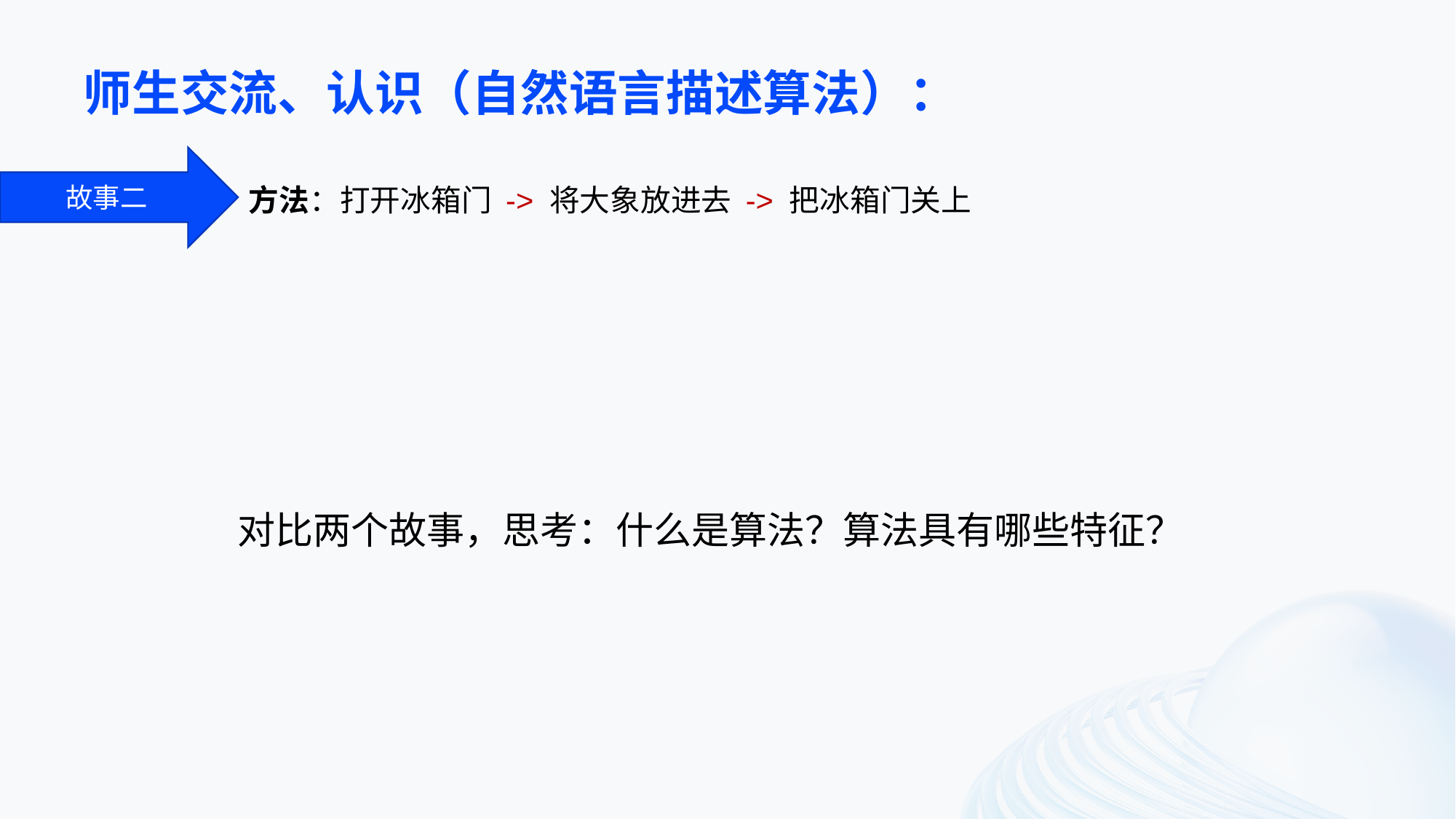

师生交流、认识（自然语言描述算法）：
故事二
方法：打开冰箱门 -> 将大象放进去 -> 把冰箱门关上
对比两个故事，思考：什么是算法？算法具有哪些特征？